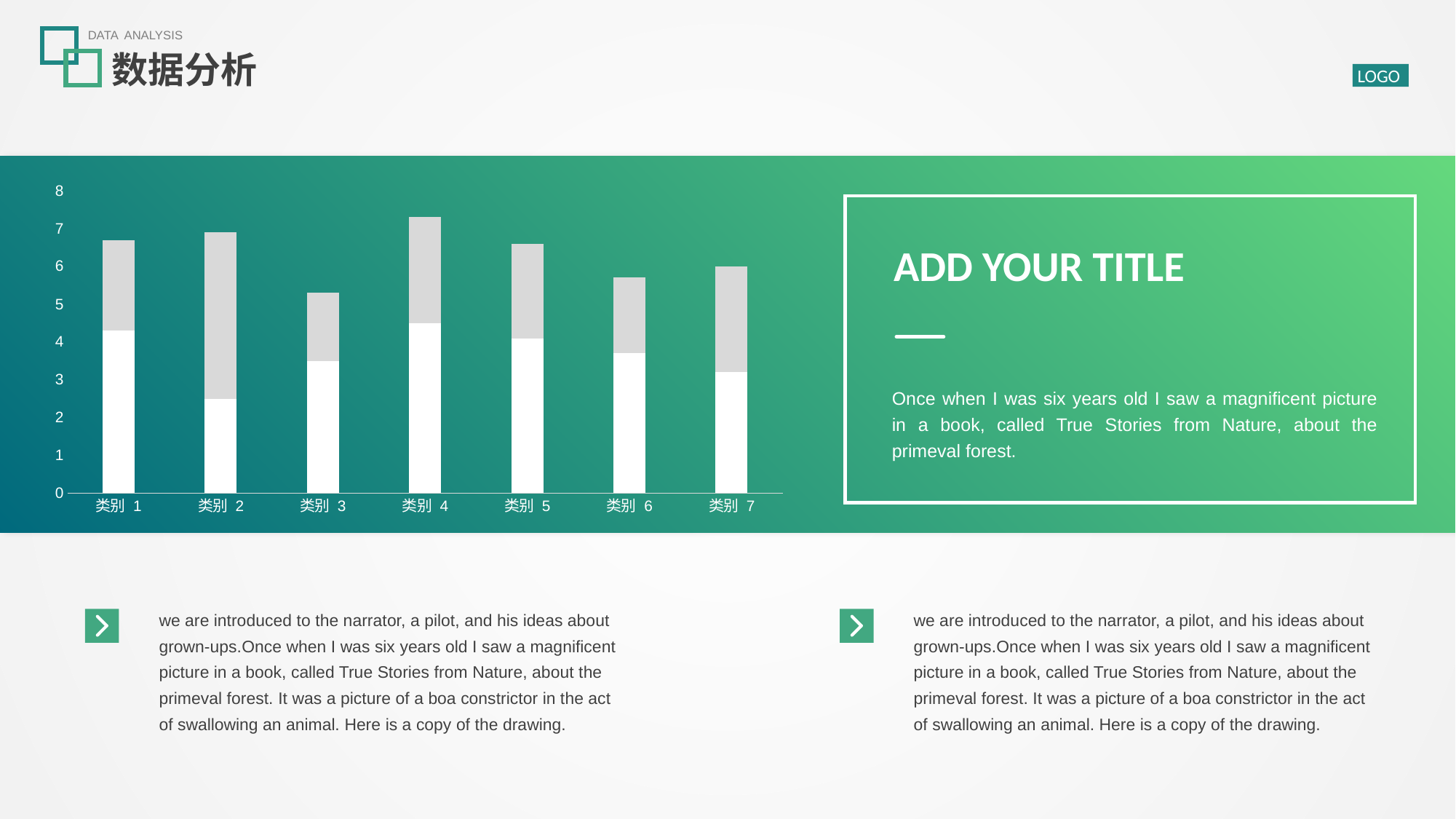

DATA  ANALYSIS

数据分析
LOGO

### Chart

| Category | 系列 1 | 系列 2 |
|---|---|---|
| 类别 1 | 4.3 | 2.4 |
| 类别 2 | 2.5 | 4.4 |
| 类别 3 | 3.5 | 1.8 |
| 类别 4 | 4.5 | 2.8 |
| 类别 5 | 4.1 | 2.5 |
| 类别 6 | 3.7 | 2.0 |
| 类别 7 | 3.2 | 2.8 |
ADD YOUR TITLE
Once when I was six years old I saw a magnificent picture in a book, called True Stories from Nature, about the primeval forest.
we are introduced to the narrator, a pilot, and his ideas about grown-ups.Once when I was six years old I saw a magnificent picture in a book, called True Stories from Nature, about the primeval forest. It was a picture of a boa constrictor in the act of swallowing an animal. Here is a copy of the drawing.
we are introduced to the narrator, a pilot, and his ideas about grown-ups.Once when I was six years old I saw a magnificent picture in a book, called True Stories from Nature, about the primeval forest. It was a picture of a boa constrictor in the act of swallowing an animal. Here is a copy of the drawing.